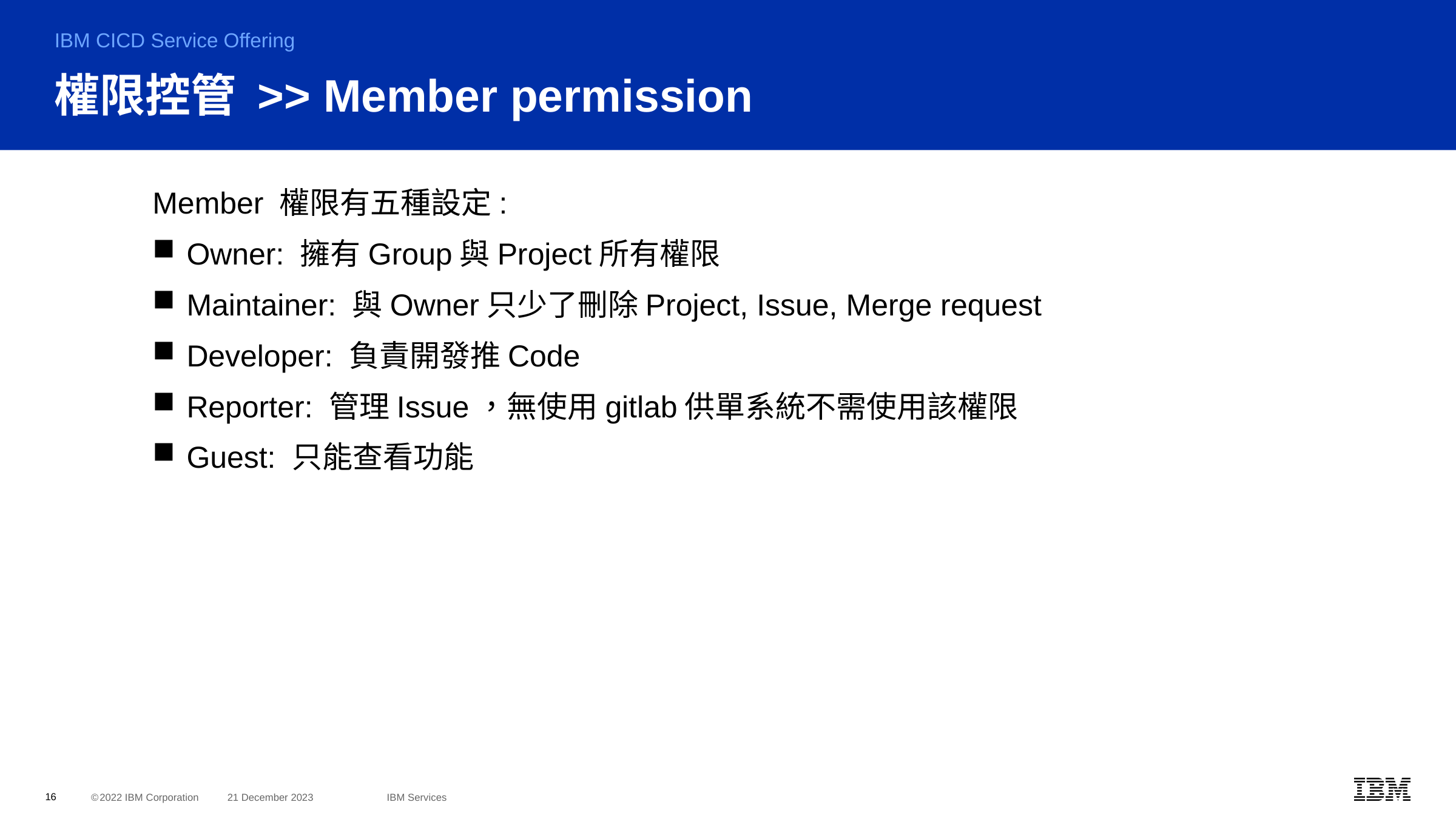

IBM CICD Service Offering
# 權限控管 >> Member permission
Member 權限有五種設定:
Owner: 擁有Group與Project所有權限
Maintainer: 與Owner只少了刪除Project, Issue, Merge request
Developer: 負責開發推Code
Reporter: 管理Issue，無使用gitlab供單系統不需使用該權限
Guest: 只能查看功能